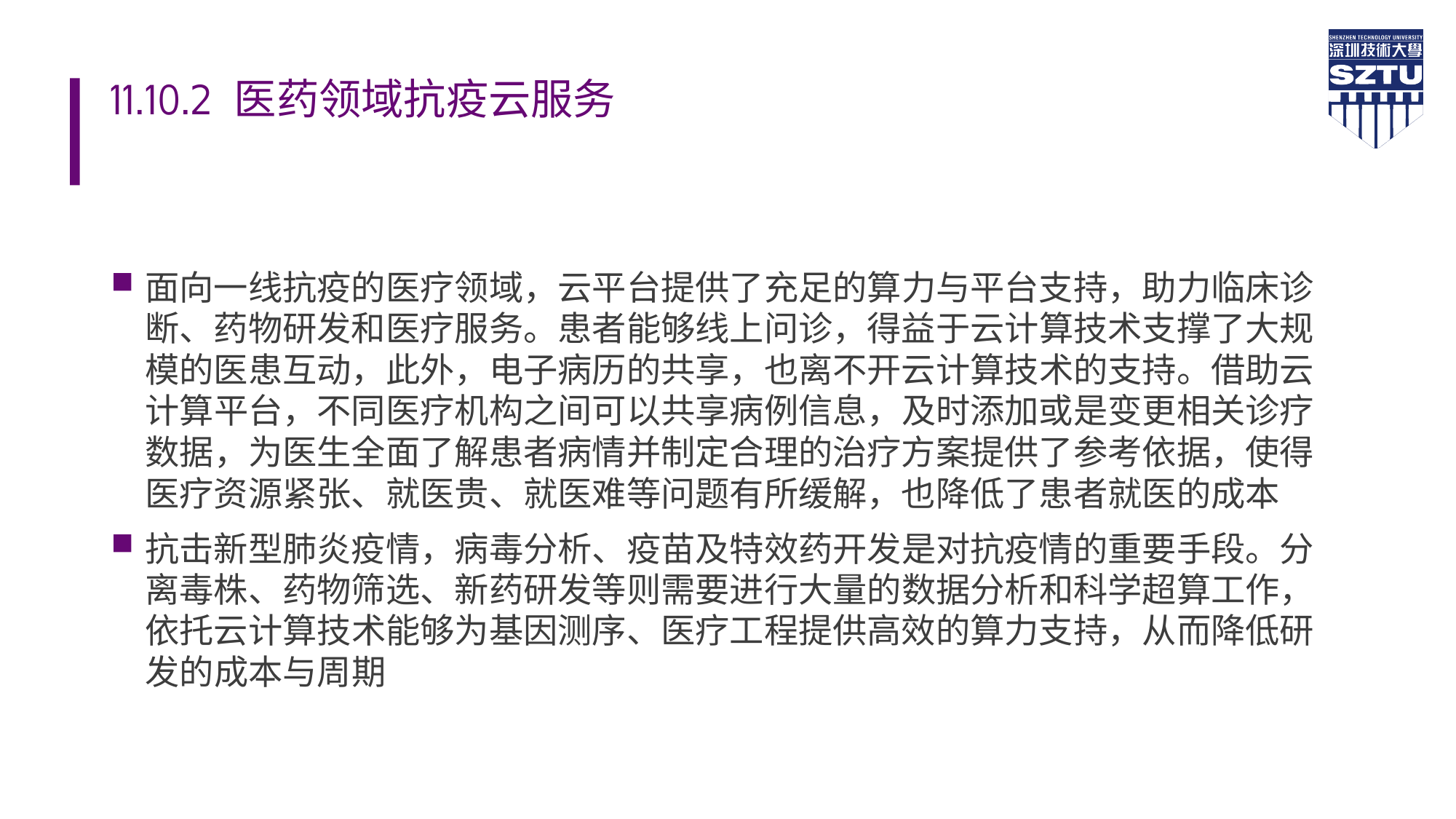

# 11.10.2 医药领域抗疫云服务
面向一线抗疫的医疗领域，云平台提供了充足的算力与平台支持，助力临床诊断、药物研发和医疗服务。患者能够线上问诊，得益于云计算技术支撑了大规模的医患互动，此外，电子病历的共享，也离不开云计算技术的支持。借助云计算平台，不同医疗机构之间可以共享病例信息，及时添加或是变更相关诊疗数据，为医生全面了解患者病情并制定合理的治疗方案提供了参考依据，使得医疗资源紧张、就医贵、就医难等问题有所缓解，也降低了患者就医的成本
抗击新型肺炎疫情，病毒分析、疫苗及特效药开发是对抗疫情的重要手段。分离毒株、药物筛选、新药研发等则需要进行大量的数据分析和科学超算工作，依托云计算技术能够为基因测序、医疗工程提供高效的算力支持，从而降低研发的成本与周期